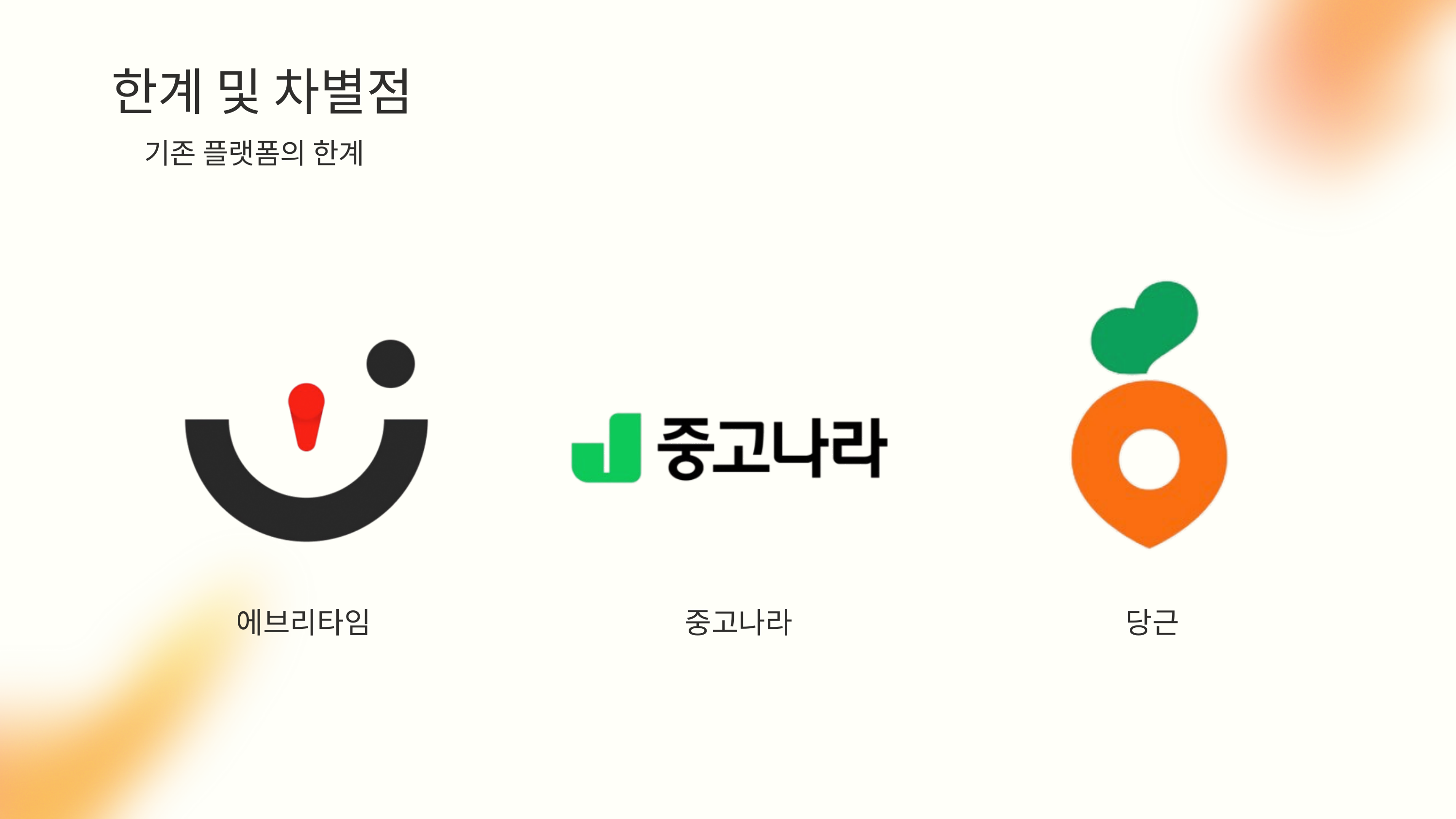

한계 및 차별점
기존 플랫폼의 한계

에브리타임
중고나라
당근